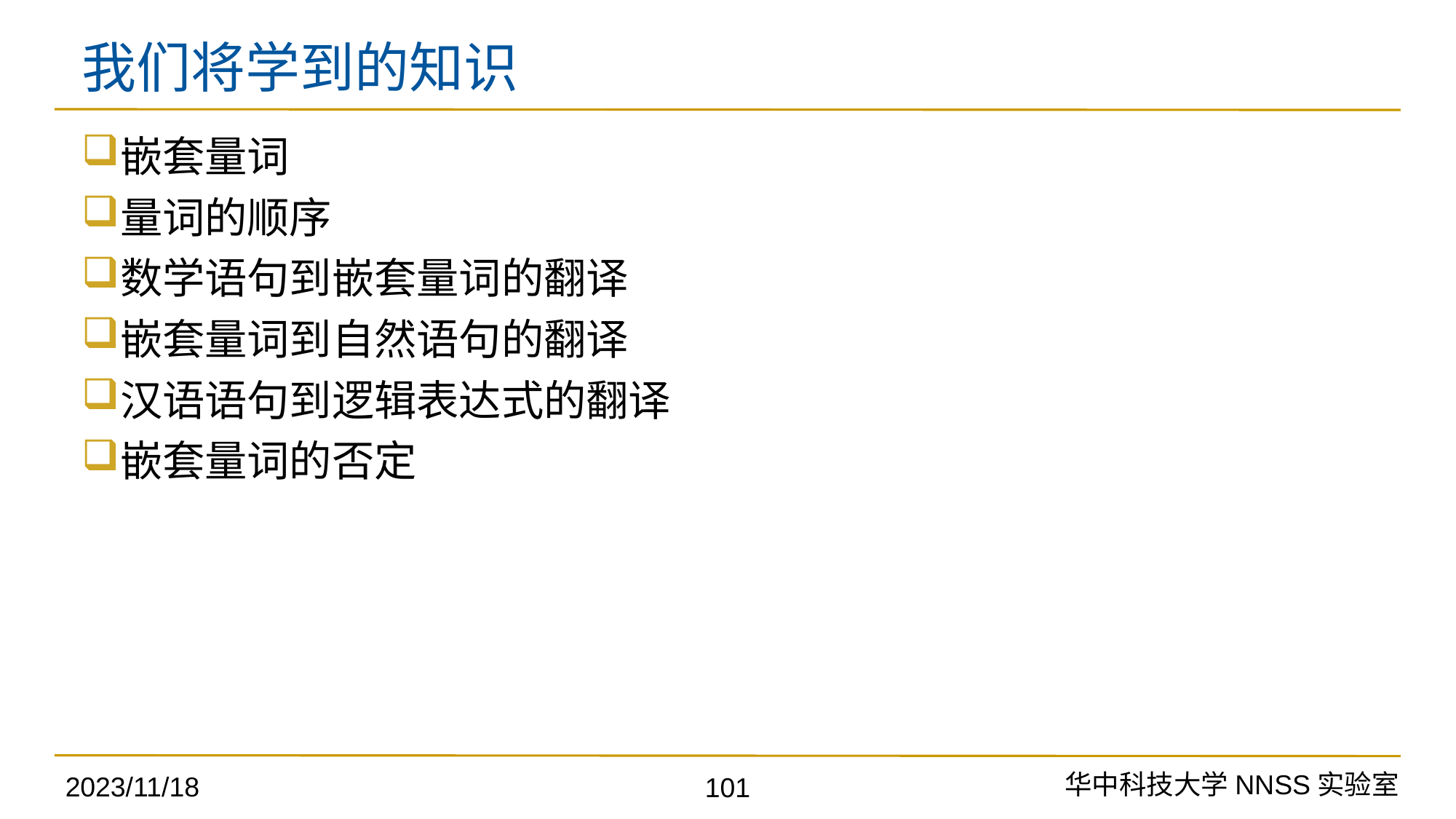

# 我们将学到的知识
嵌套量词
量词的顺序
数学语句到嵌套量词的翻译
嵌套量词到自然语句的翻译
汉语语句到逻辑表达式的翻译
嵌套量词的否定

华中科技大学NNSS实验室
2023/11/18
101